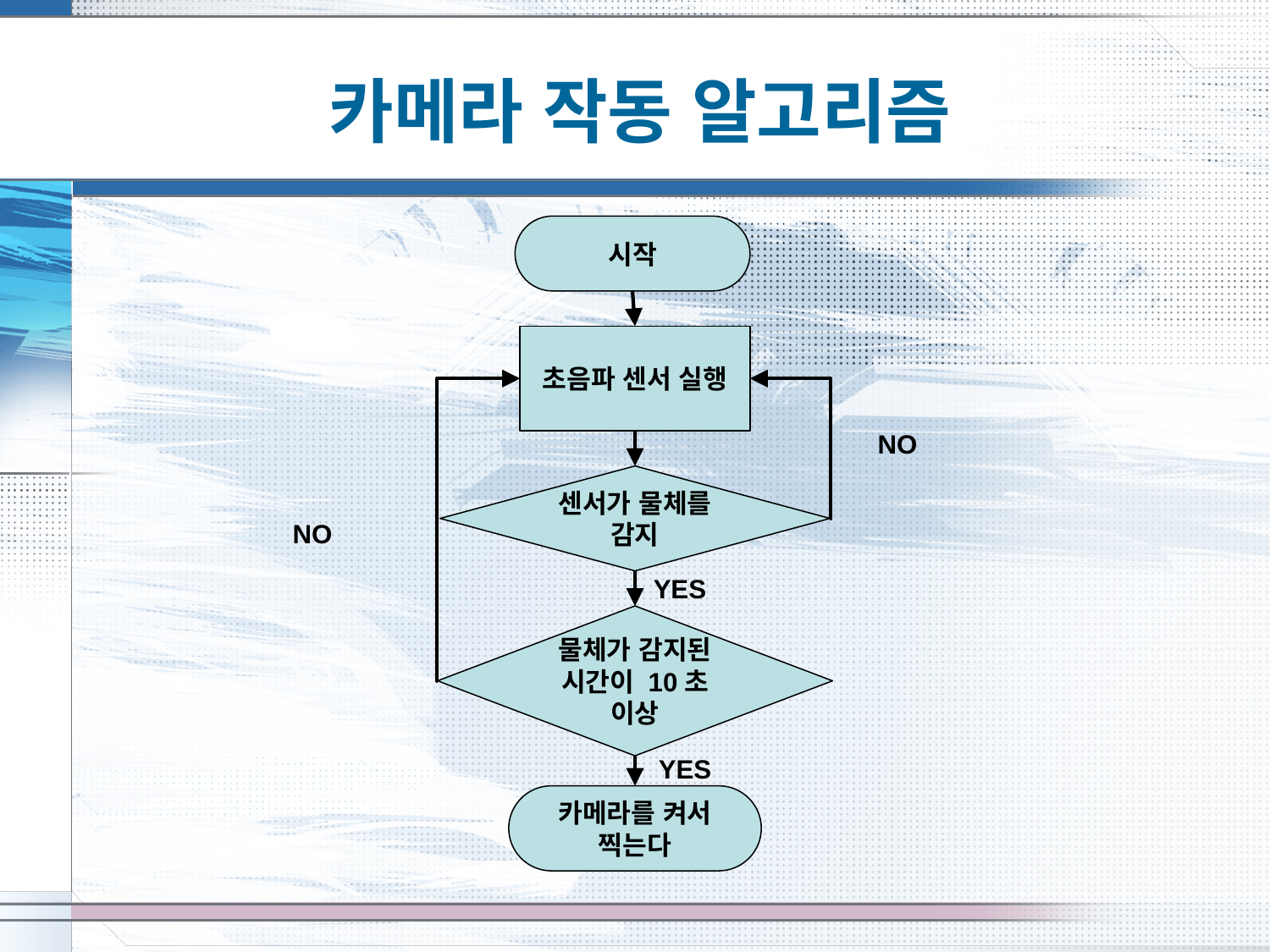

# 카메라 작동 알고리즘
시작
초음파 센서 실행
NO
센서가 물체를 감지
NO
YES
물체가 감지된 시간이 10초 이상
YES
카메라를 켜서 찍는다